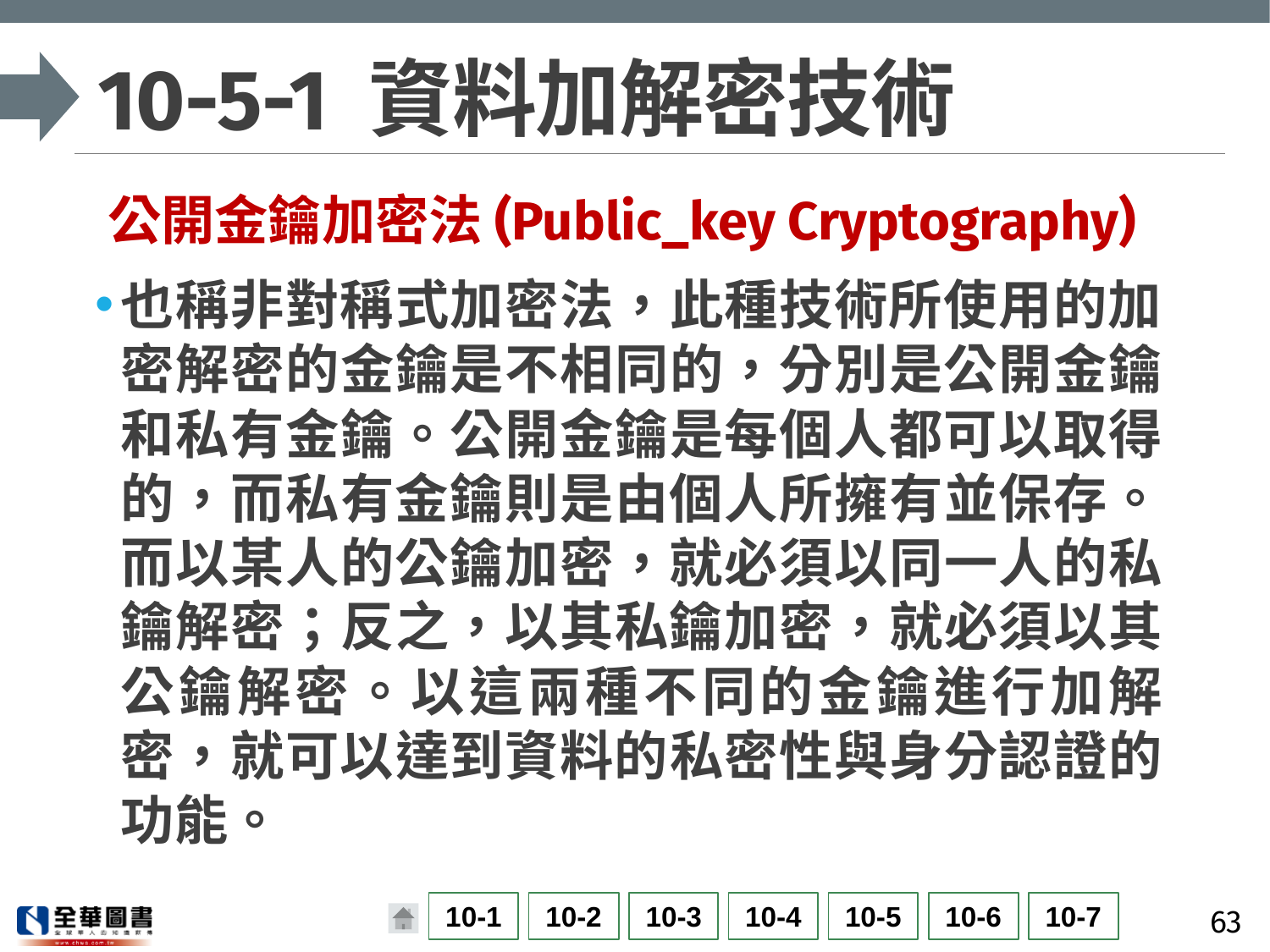

# 10-5-1 資料加解密技術
公開金鑰加密法(Public_key Cryptography)
也稱非對稱式加密法，此種技術所使用的加密解密的金鑰是不相同的，分別是公開金鑰和私有金鑰。公開金鑰是每個人都可以取得的，而私有金鑰則是由個人所擁有並保存。而以某人的公鑰加密，就必須以同一人的私鑰解密；反之，以其私鑰加密，就必須以其公鑰解密。以這兩種不同的金鑰進行加解密，就可以達到資料的私密性與身分認證的功能。
63